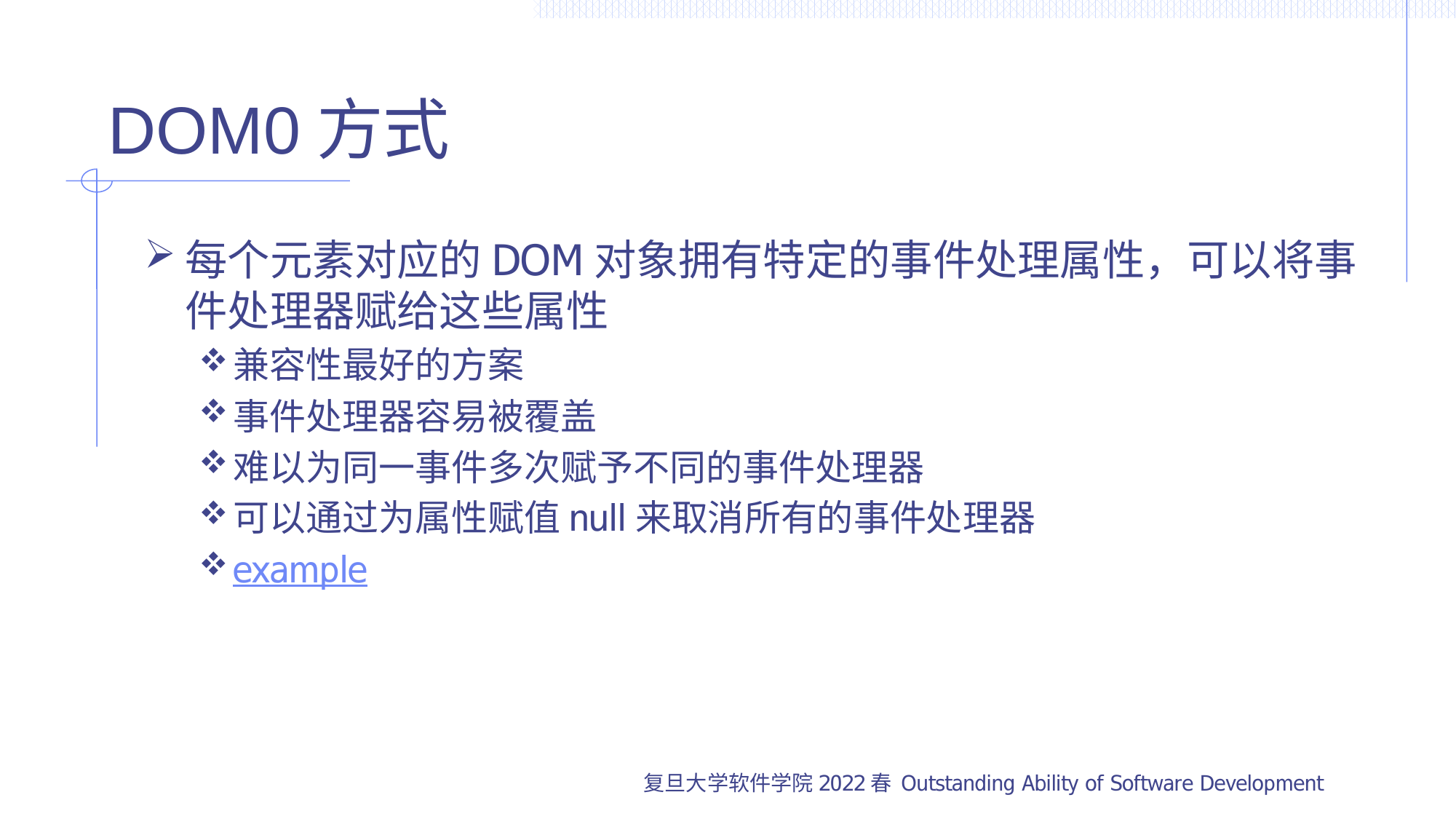

# DOM0方式
每个元素对应的DOM对象拥有特定的事件处理属性，可以将事件处理器赋给这些属性
兼容性最好的方案
事件处理器容易被覆盖
难以为同一事件多次赋予不同的事件处理器
可以通过为属性赋值null来取消所有的事件处理器
example